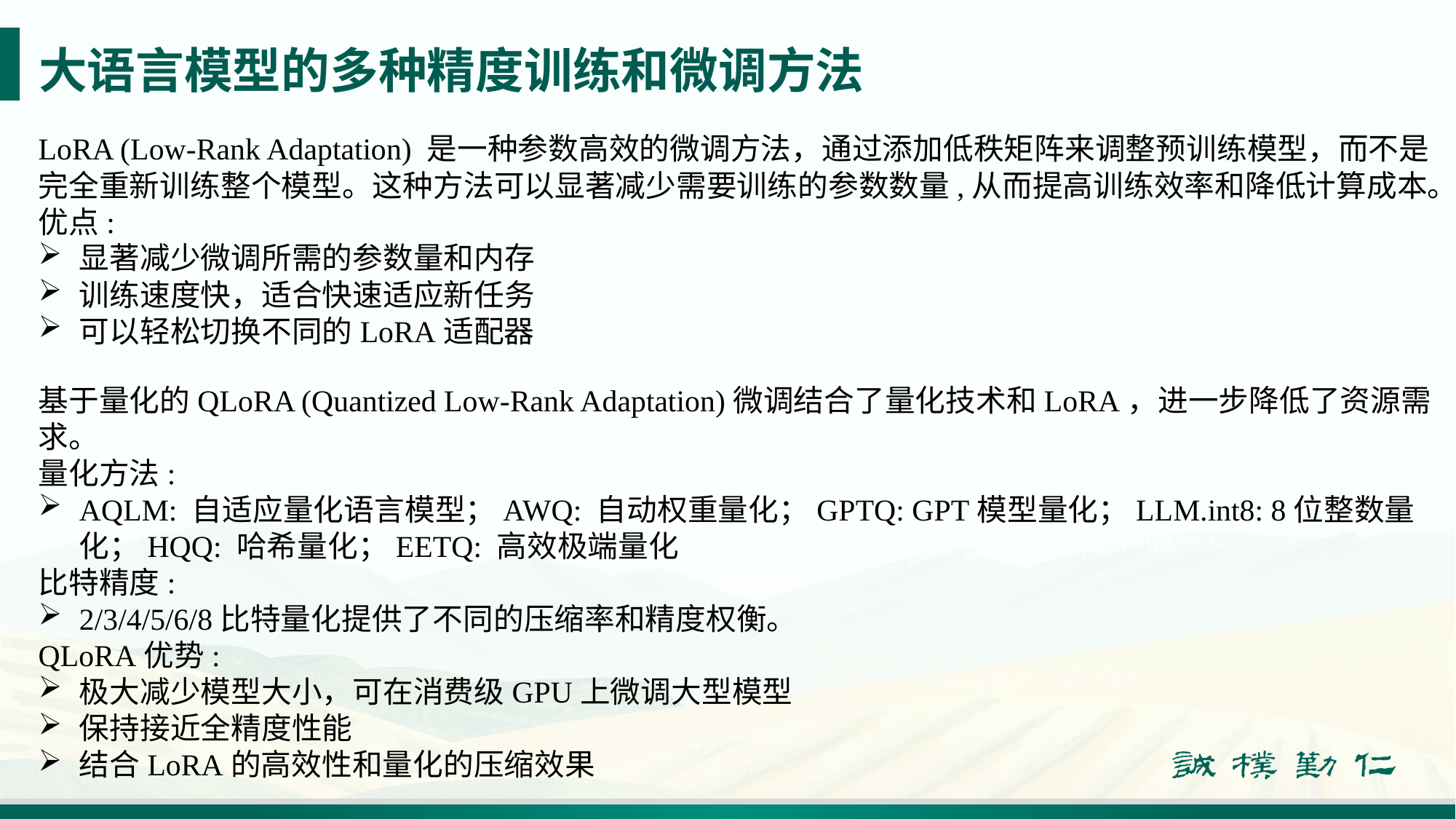

# 大语言模型的多种精度训练和微调方法
LoRA (Low-Rank Adaptation) 是一种参数高效的微调方法，通过添加低秩矩阵来调整预训练模型，而不是完全重新训练整个模型。这种方法可以显著减少需要训练的参数数量,从而提高训练效率和降低计算成本。
优点:
显著减少微调所需的参数量和内存
训练速度快，适合快速适应新任务
可以轻松切换不同的LoRA适配器
基于量化的QLoRA (Quantized Low-Rank Adaptation)微调结合了量化技术和LoRA，进一步降低了资源需求。
量化方法:
AQLM: 自适应量化语言模型；AWQ: 自动权重量化；GPTQ: GPT模型量化；LLM.int8: 8位整数量化；HQQ: 哈希量化；EETQ: 高效极端量化
比特精度:
2/3/4/5/6/8比特量化提供了不同的压缩率和精度权衡。
QLoRA优势:
极大减少模型大小，可在消费级GPU上微调大型模型
保持接近全精度性能
结合LoRA的高效性和量化的压缩效果